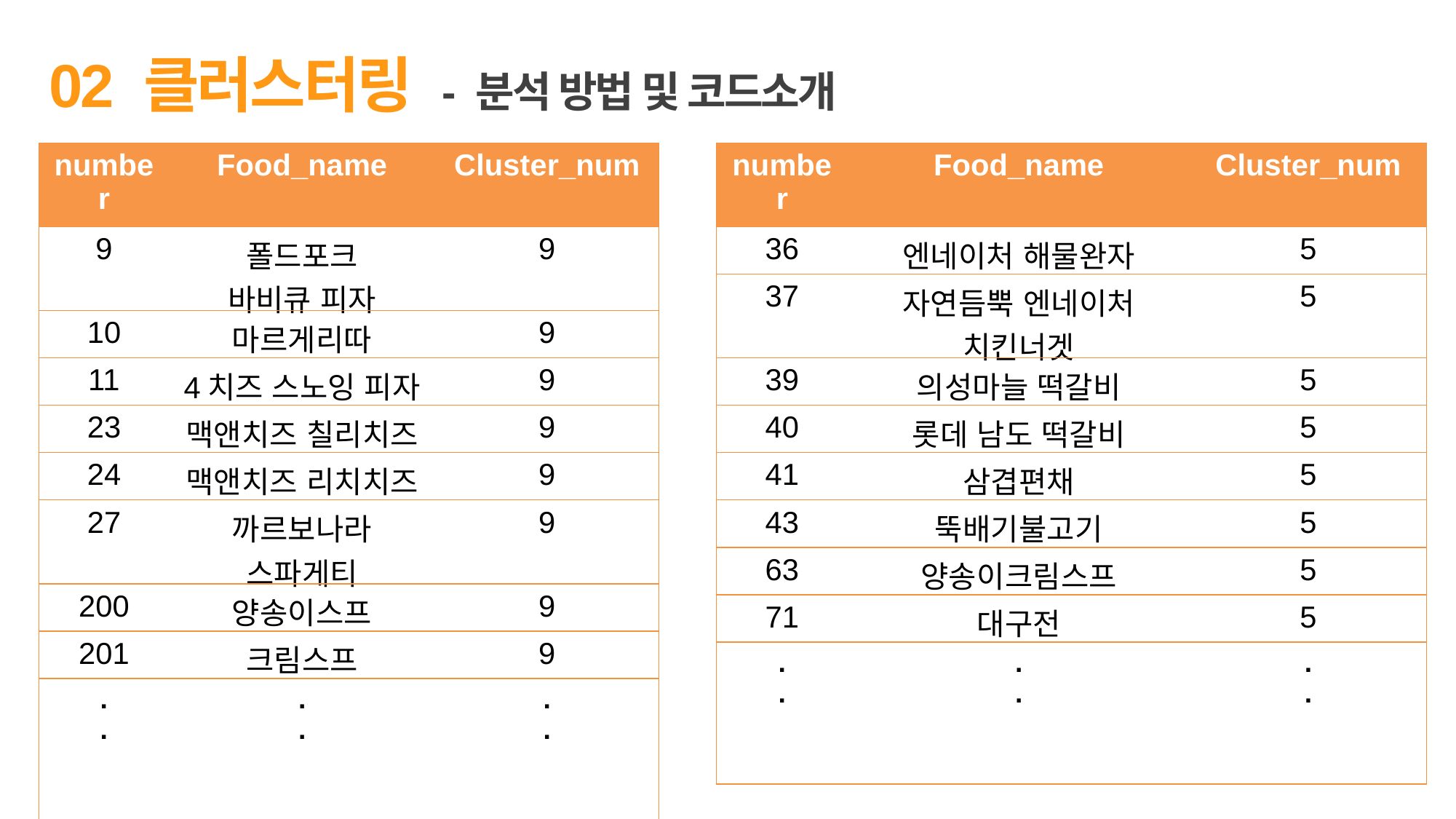

02 클러스터링 - 분석 방법 및 코드소개
| number | Food\_name | Cluster\_num |
| --- | --- | --- |
| 9 | 폴드포크 바비큐 피자 | 9 |
| 10 | 마르게리따 | 9 |
| 11 | 4치즈 스노잉 피자 | 9 |
| 23 | 맥앤치즈 칠리치즈 | 9 |
| 24 | 맥앤치즈 리치치즈 | 9 |
| 27 | 까르보나라 스파게티 | 9 |
| 200 | 양송이스프 | 9 |
| 201 | 크림스프 | 9 |
| . . | . . | . . |
| number | Food\_name | Cluster\_num |
| --- | --- | --- |
| 36 | 엔네이처 해물완자 | 5 |
| 37 | 자연듬뿍 엔네이처 치킨너겟 | 5 |
| 39 | 의성마늘 떡갈비 | 5 |
| 40 | 롯데 남도 떡갈비 | 5 |
| 41 | 삼겹편채 | 5 |
| 43 | 뚝배기불고기 | 5 |
| 63 | 양송이크림스프 | 5 |
| 71 | 대구전 | 5 |
| . . | . . | . . |